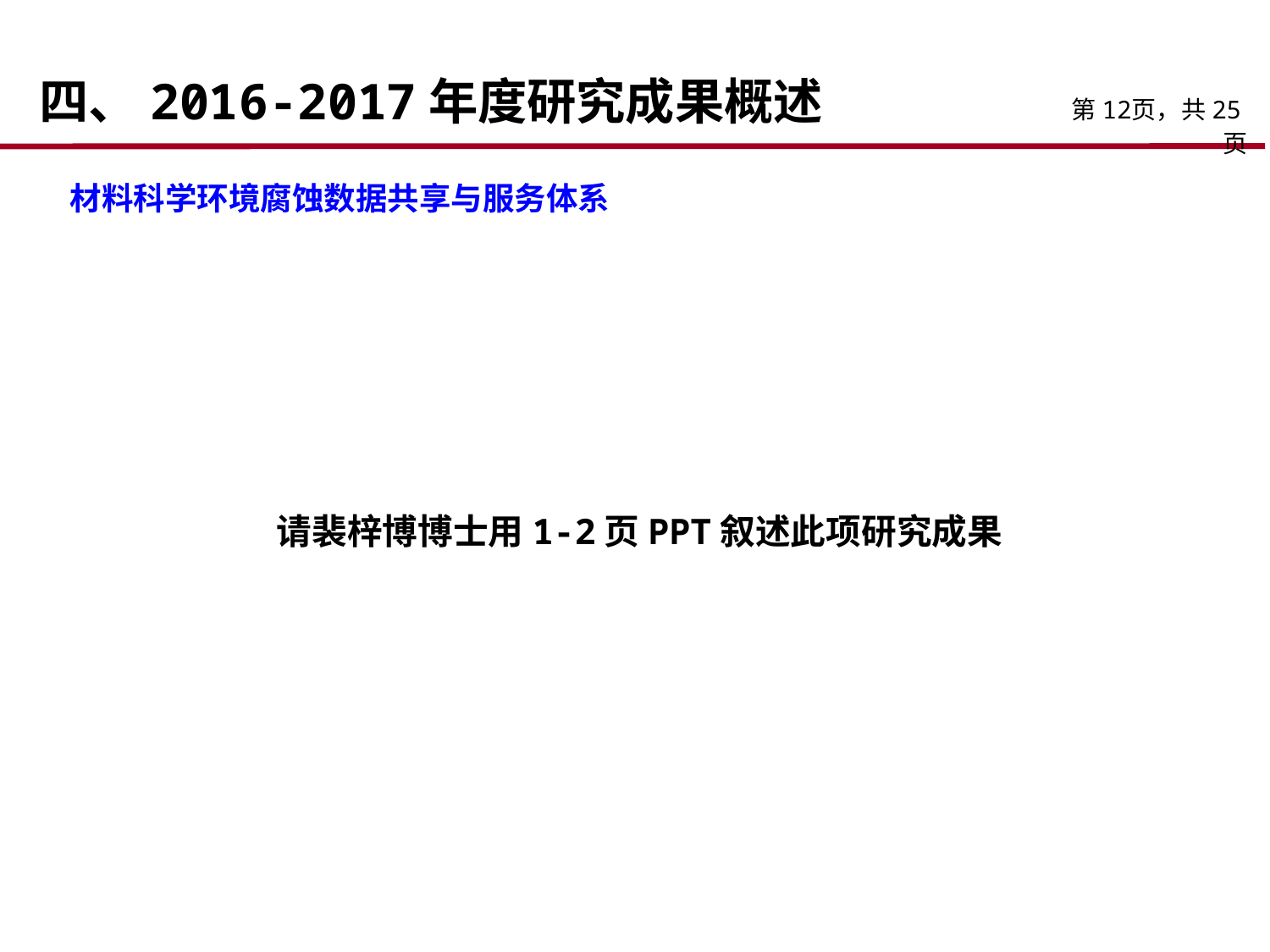

四、2016-2017年度研究成果概述
第12页，共25页
材料科学环境腐蚀数据共享与服务体系
请裴梓博博士用1-2页PPT叙述此项研究成果